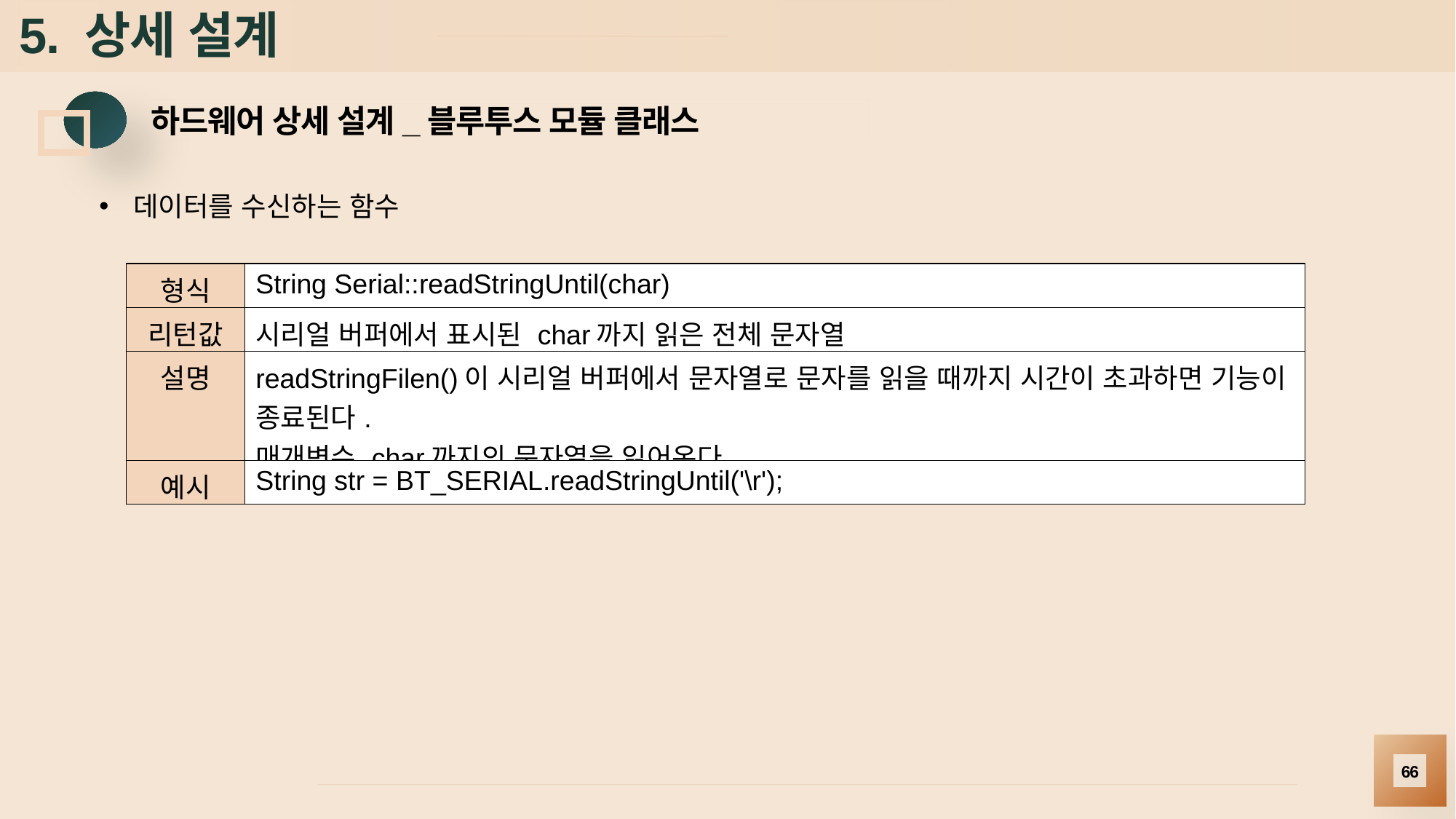

# 5. 상세 설계

하드웨어 상세 설계_블루투스 모듈 클래스

데이터를 수신하는 함수
| 형식 | String Serial::readStringUntil(char) |
| --- | --- |
| 리턴값 | 시리얼 버퍼에서 표시된 char까지 읽은 전체 문자열 |
| 설명 | readStringFilen()이 시리얼 버퍼에서 문자열로 문자를 읽을 때까지 시간이 초과하면 기능이 종료된다. 매개변수 char까지의 문자열을 읽어온다. |
| 예시 | String str = BT\_SERIAL.readStringUntil('\r'); |
66